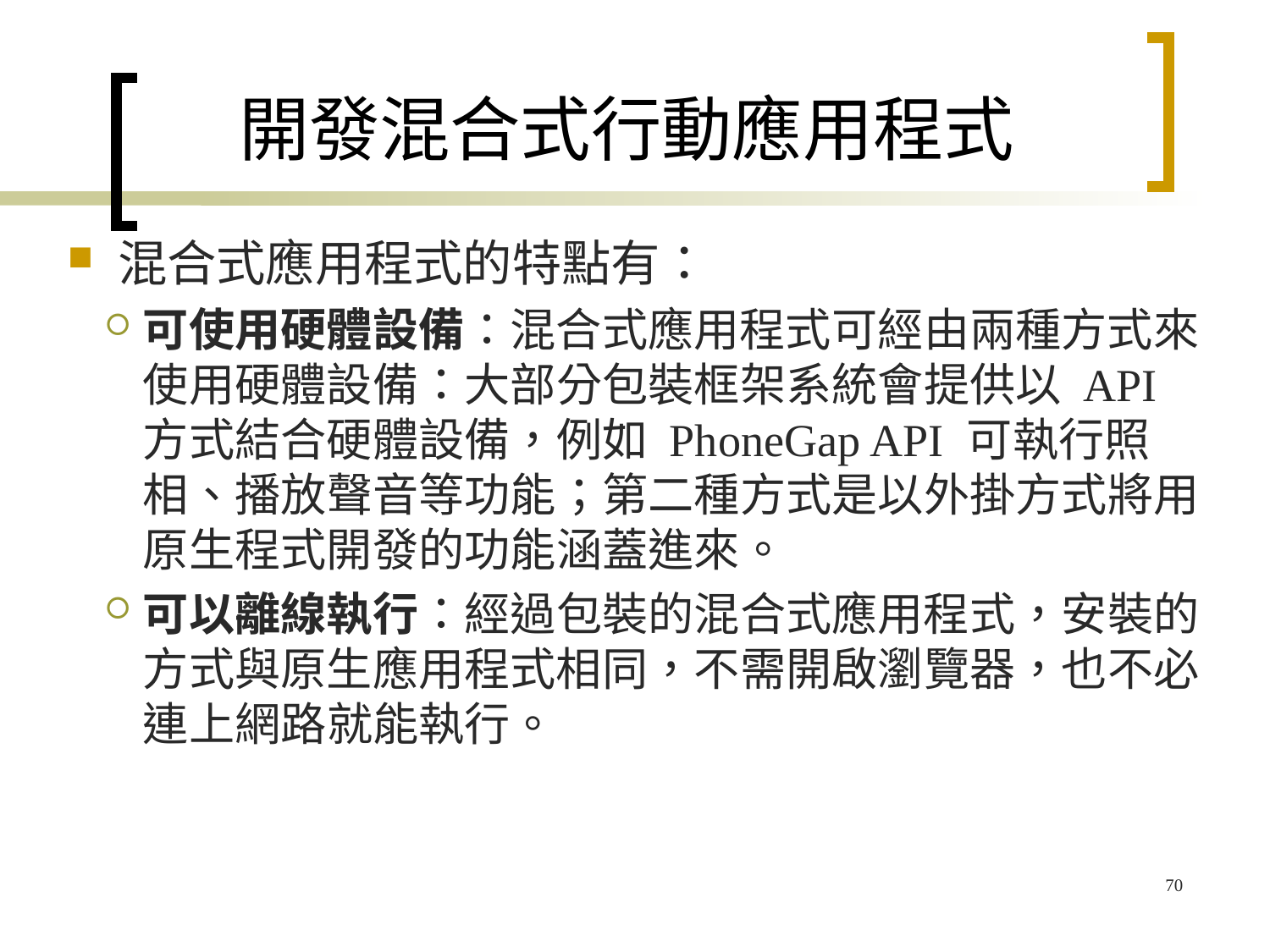

# 開發混合式行動應用程式
混合式應用程式的特點有：
可使用硬體設備：混合式應用程式可經由兩種方式來使用硬體設備：大部分包裝框架系統會提供以 API 方式結合硬體設備，例如 PhoneGap API 可執行照相、播放聲音等功能；第二種方式是以外掛方式將用原生程式開發的功能涵蓋進來。
可以離線執行：經過包裝的混合式應用程式，安裝的方式與原生應用程式相同，不需開啟瀏覽器，也不必連上網路就能執行。
70